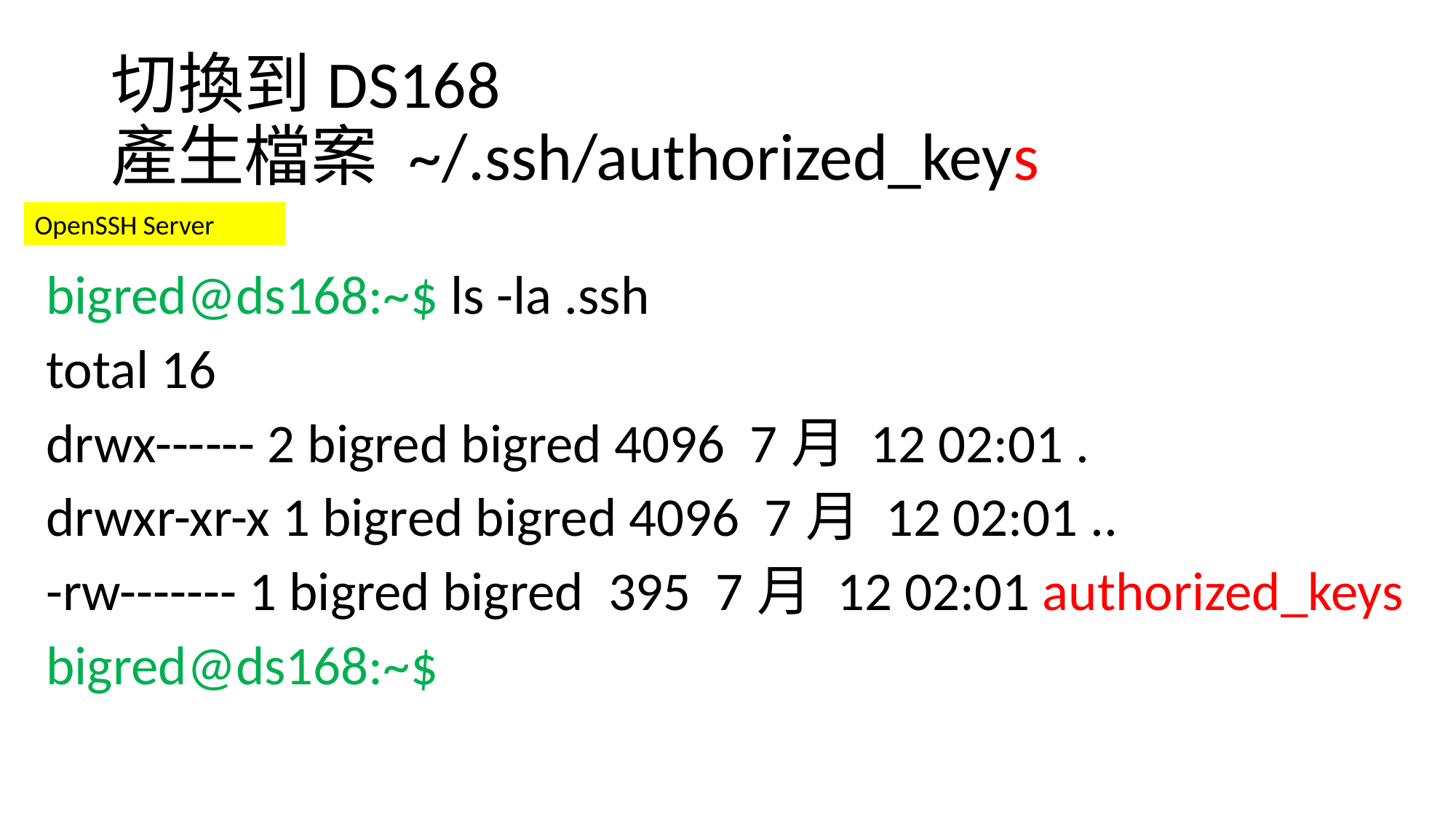

# 切換到DS168 產生檔案 ~/.ssh/authorized_keys
OpenSSH Server
bigred@ds168:~$ ls -la .ssh
total 16
drwx------ 2 bigred bigred 4096  7月 12 02:01 .
drwxr-xr-x 1 bigred bigred 4096  7月 12 02:01 ..
-rw------- 1 bigred bigred  395  7月 12 02:01 authorized_keys
bigred@ds168:~$